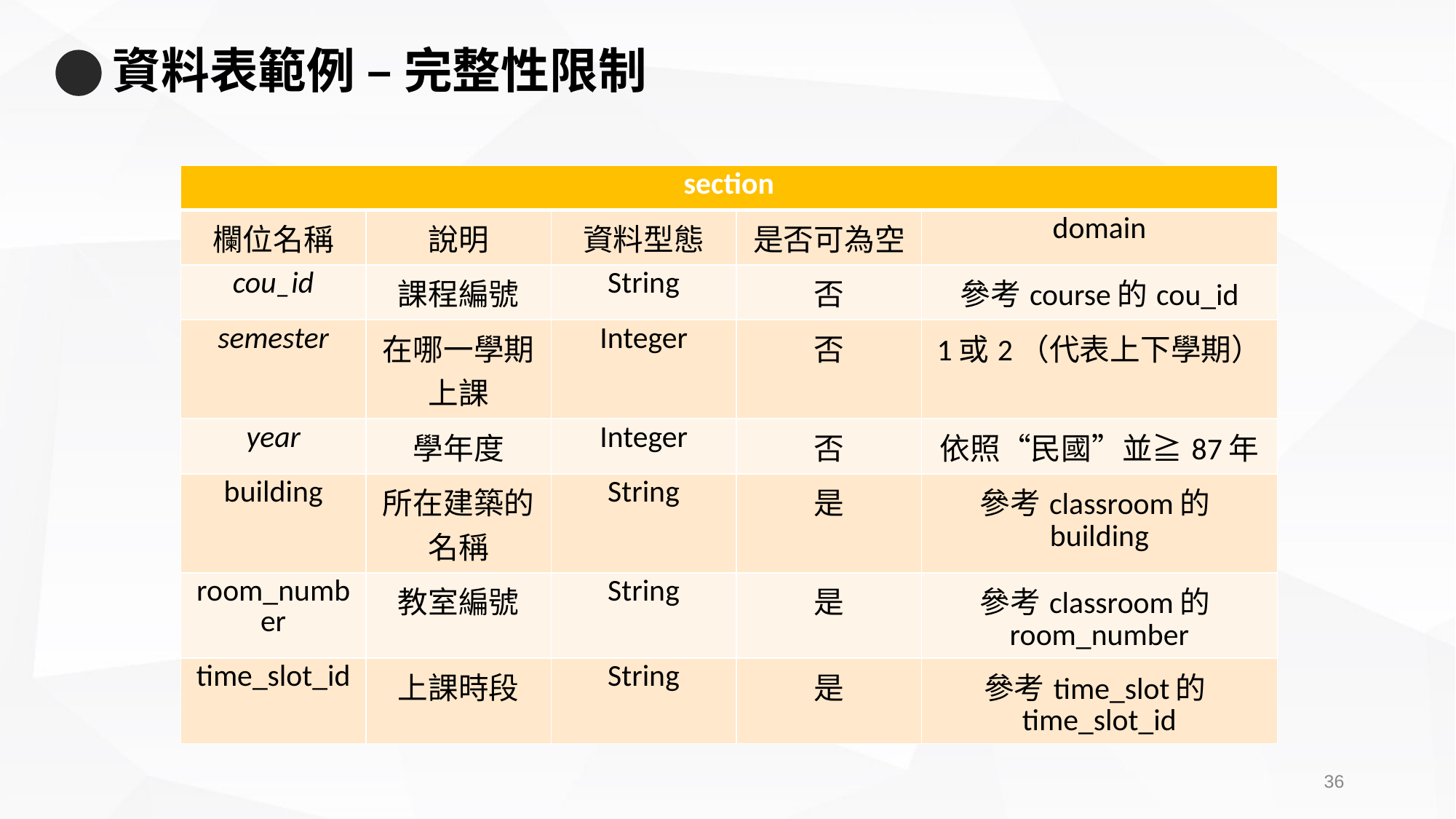

# 資料表範例 – 完整性限制
| section |  |  |  |  |
| --- | --- | --- | --- | --- |
| 欄位名稱 | 說明 | 資料型態 | 是否可為空 | domain |
| cou\_id | 課程編號 | String | 否 | 參考course的cou\_id |
| semester | 在哪一學期上課 | Integer | 否 | 1或2（代表上下學期） |
| year | 學年度 | Integer | 否 | 依照“民國”並≧87年 |
| building | 所在建築的名稱 | String | 是 | 參考classroom的building |
| room\_number | 教室編號 | String | 是 | 參考classroom的room\_number |
| time\_slot\_id | 上課時段 | String | 是 | 參考time\_slot的time\_slot\_id |
36